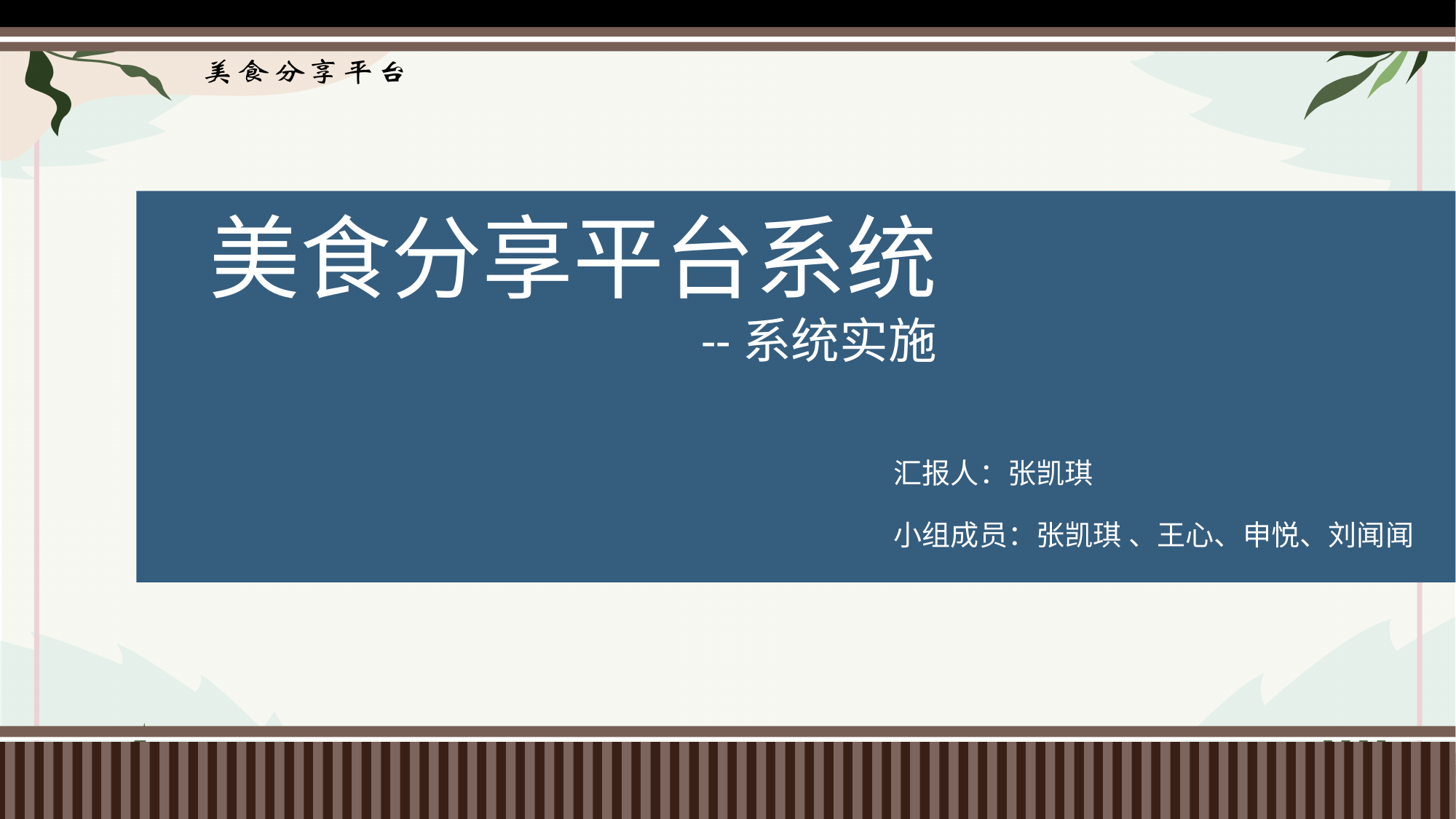

美食分享平台系统
--系统实施
汇报人：张凯琪

小组成员：张凯琪 、王心、申悦、刘闻闻